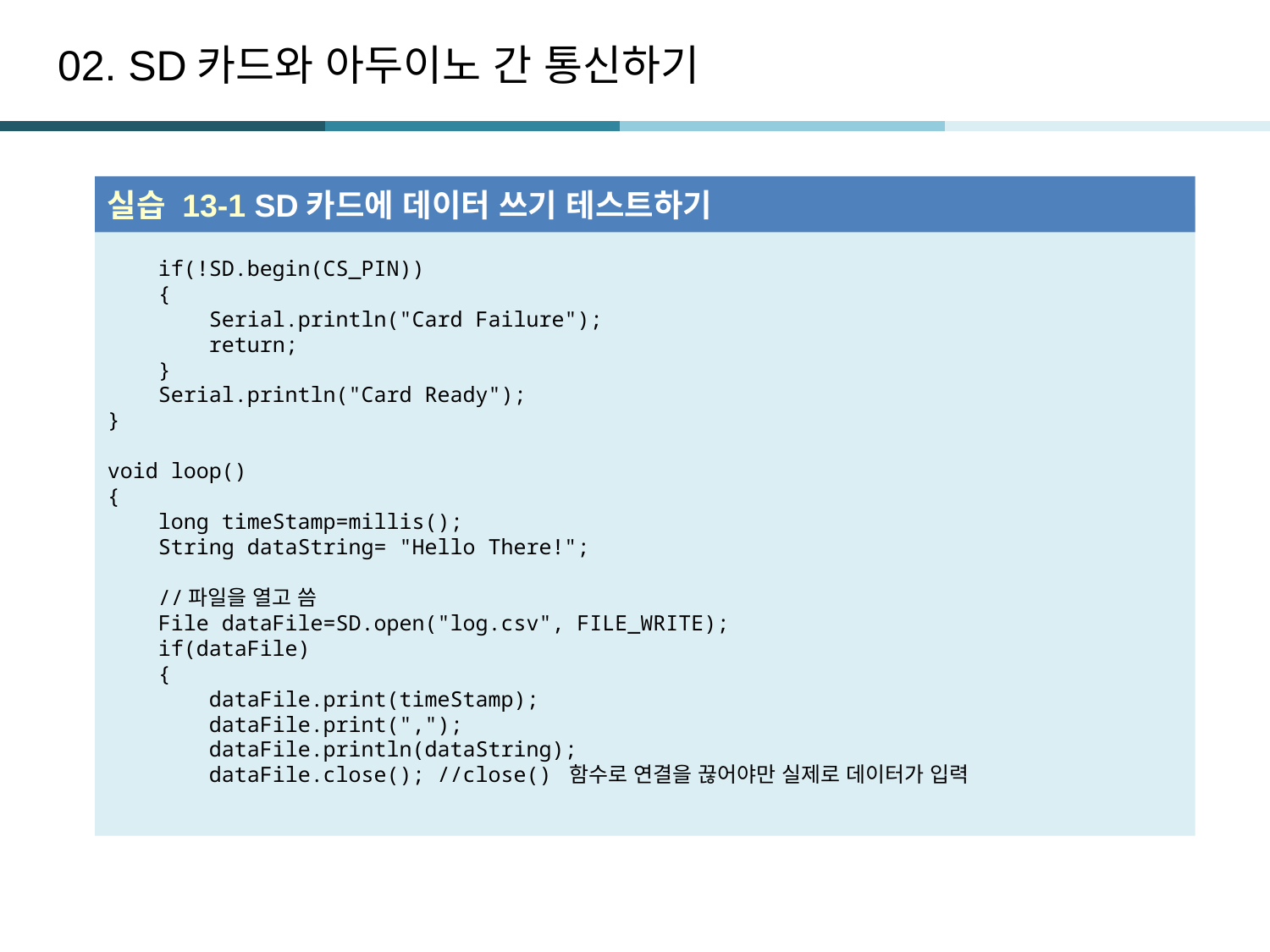

# 02. SD카드와 아두이노 간 통신하기
실습 13-1 SD카드에 데이터 쓰기 테스트하기
    if(!SD.begin(CS_PIN))
    {
        Serial.println("Card Failure");
        return;
    }
    Serial.println("Card Ready");
}

void loop()
{
    long timeStamp=millis();
    String dataString= "Hello There!";

    //파일을 열고 씀
    File dataFile=SD.open("log.csv", FILE_WRITE);
    if(dataFile)
    {
        dataFile.print(timeStamp);
        dataFile.print(",");
        dataFile.println(dataString);
        dataFile.close(); //close() 함수로 연결을 끊어야만 실제로 데이터가 입력